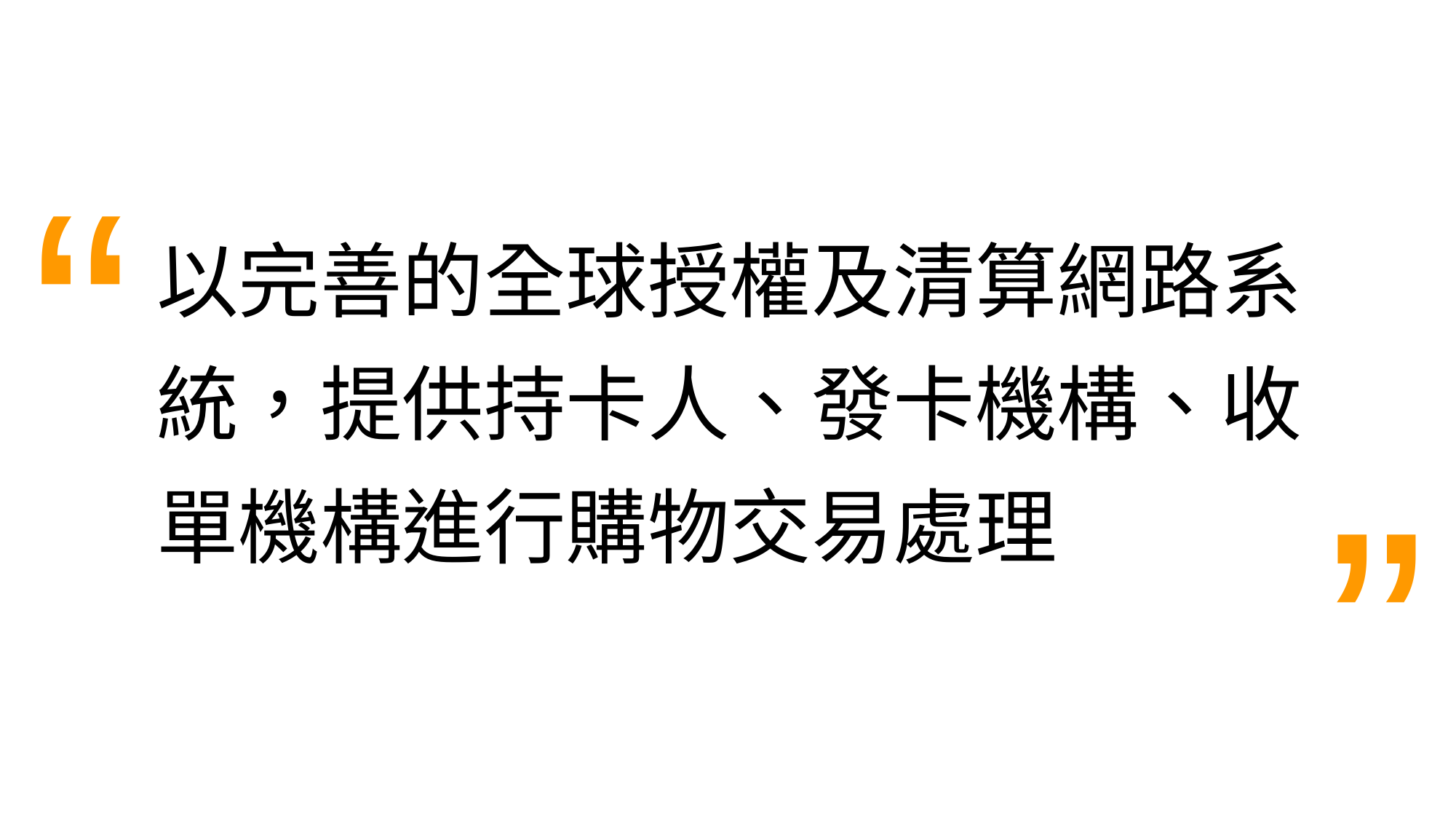

“
以完善的全球授權及清算網路系統，提供持卡人、發卡機構、收單機構進行購物交易處理
”